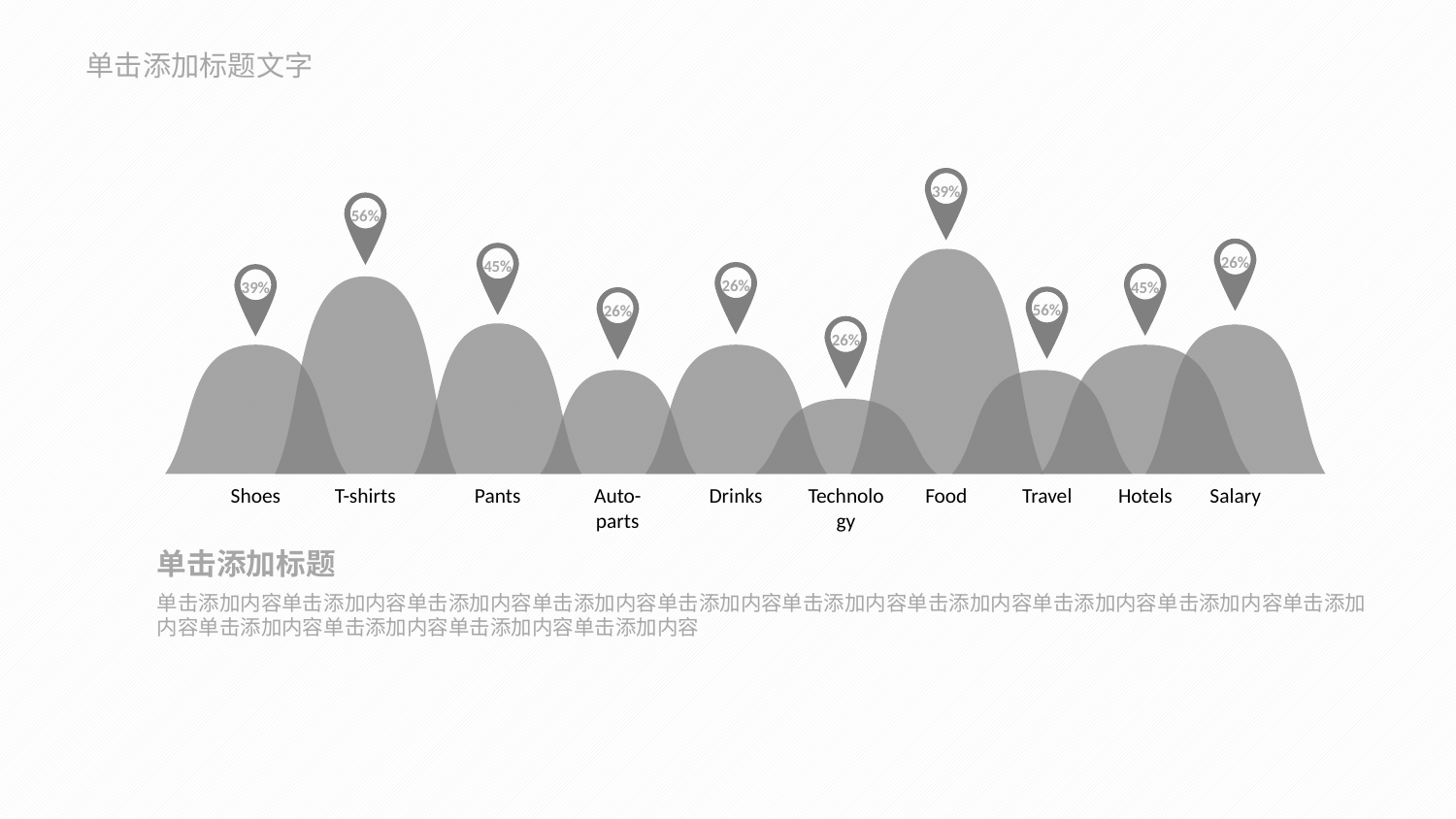

单击添加标题文字

39%

56%

26%

45%

Food

26%

45%

39%

T-shirts

56%

26%

26%

Pants

Salary

Shoes

Drinks

Hotels

Auto-parts

Travel

Technology
单击添加标题
单击添加内容单击添加内容单击添加内容单击添加内容单击添加内容单击添加内容单击添加内容单击添加内容单击添加内容单击添加内容单击添加内容单击添加内容单击添加内容单击添加内容